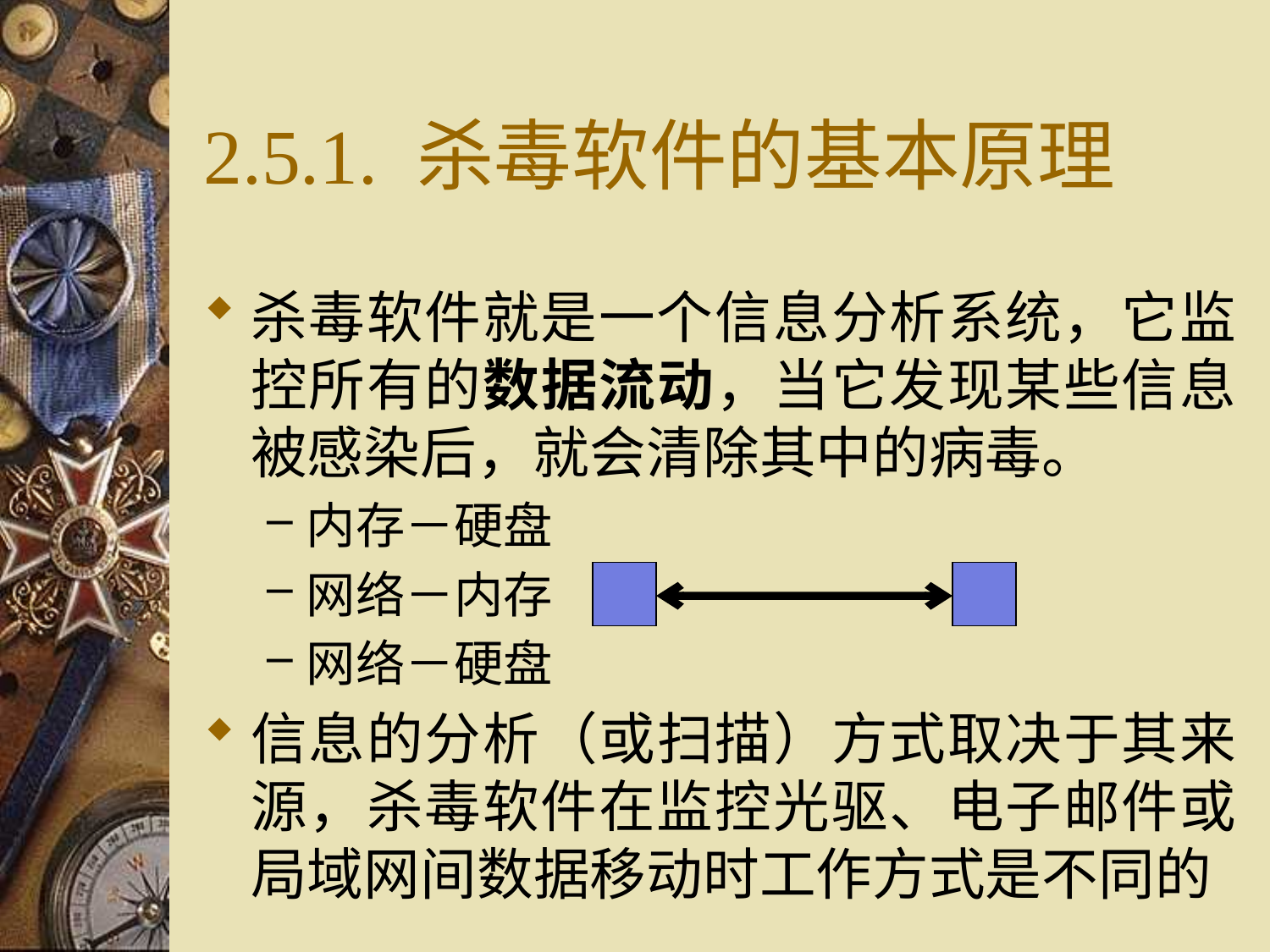

# 2.5.1. 杀毒软件的基本原理
杀毒软件就是一个信息分析系统，它监控所有的数据流动，当它发现某些信息被感染后，就会清除其中的病毒。
内存－硬盘
网络－内存
网络－硬盘
信息的分析（或扫描）方式取决于其来源，杀毒软件在监控光驱、电子邮件或局域网间数据移动时工作方式是不同的